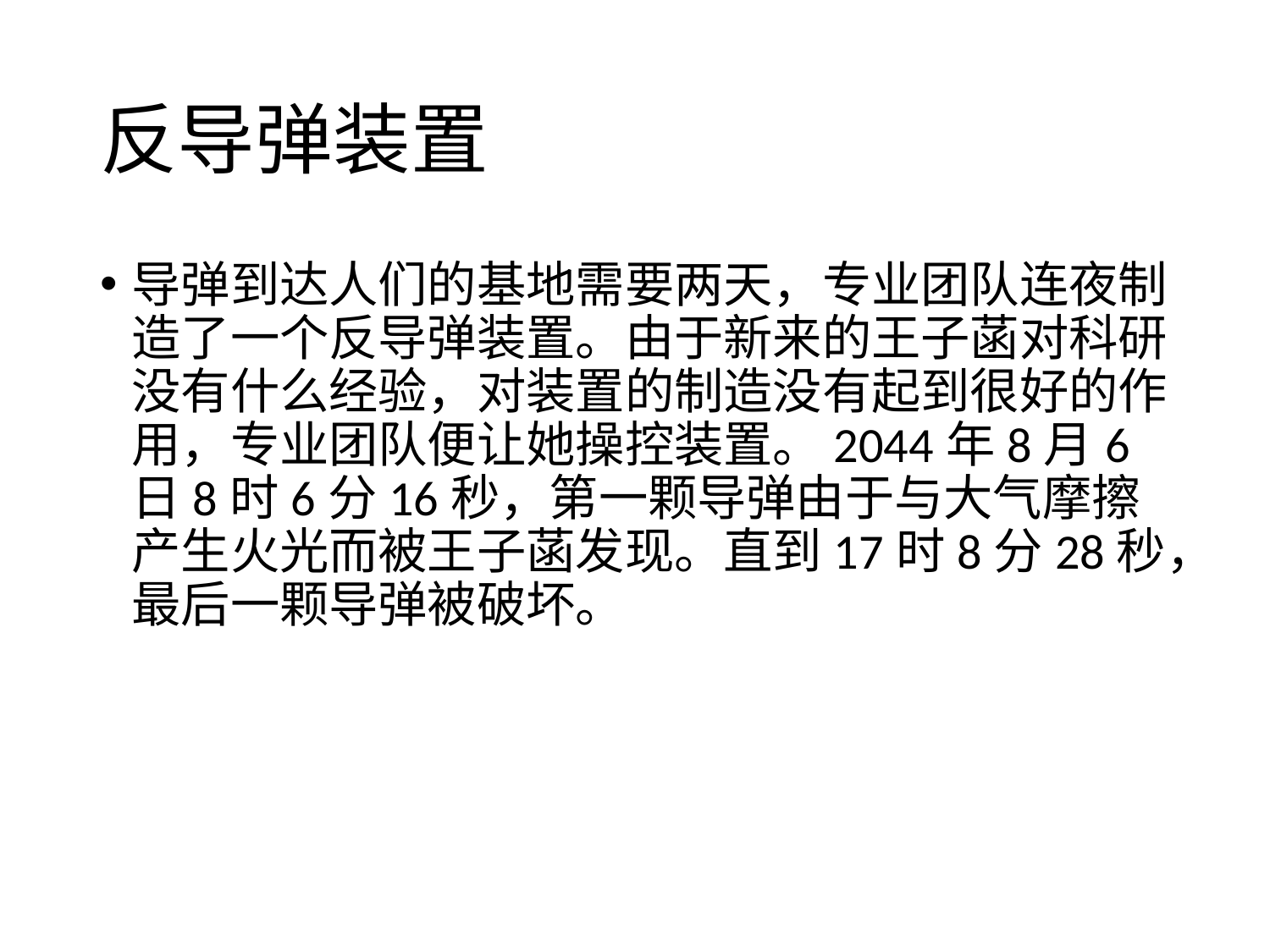

# 反导弹装置
导弹到达人们的基地需要两天，专业团队连夜制造了一个反导弹装置。由于新来的王子菡对科研没有什么经验，对装置的制造没有起到很好的作用，专业团队便让她操控装置。2044年8月6日8时6分16秒，第一颗导弹由于与大气摩擦产生火光而被王子菡发现。直到17时8分28秒，最后一颗导弹被破坏。